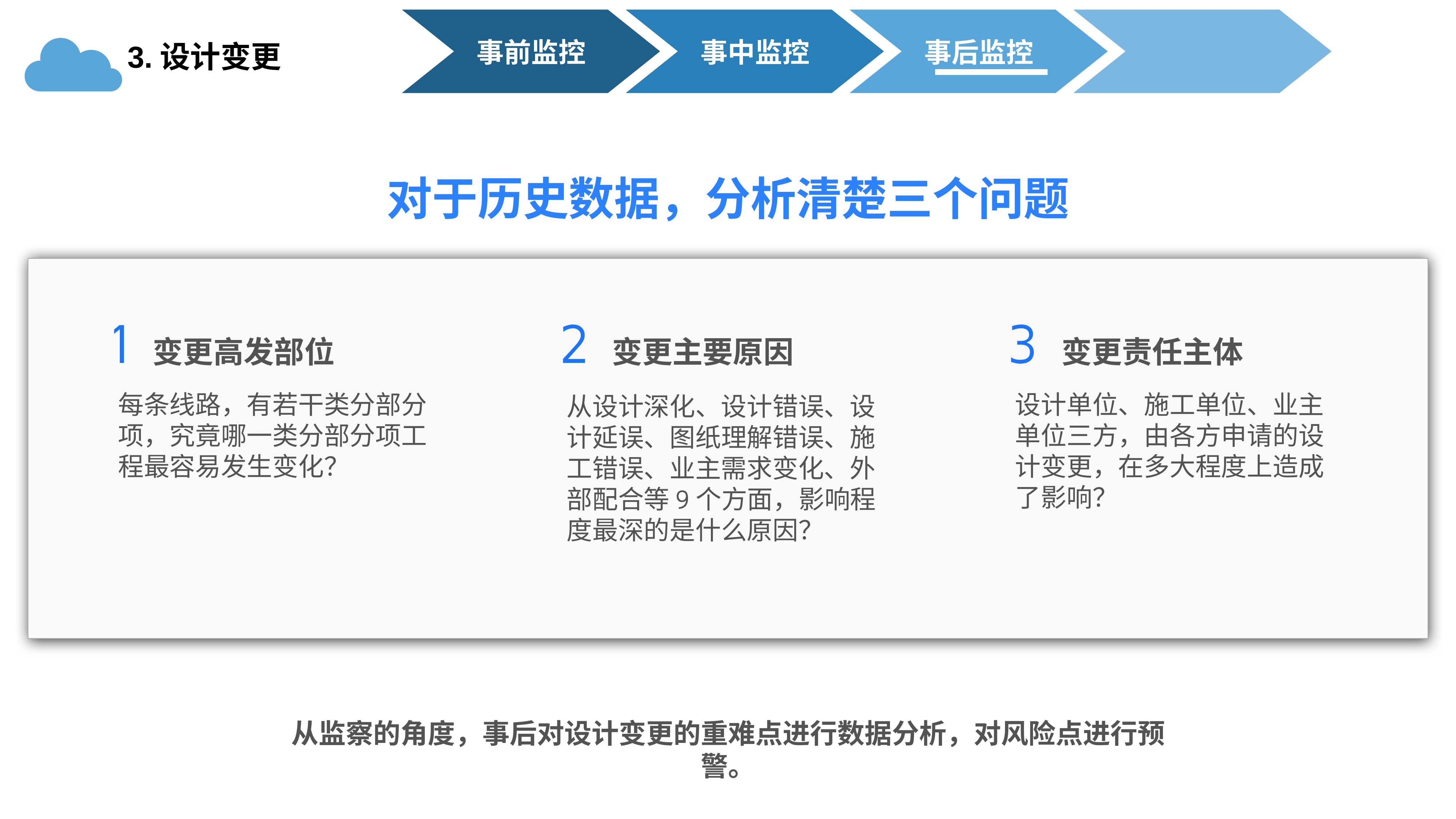

事前监控
事中监控
事后监控

3.设计变更

对于历史数据，分析清楚三个问题

1  变更高发部位
每条线路，有若干类分部分项，究竟哪一类分部分项工程最容易发生变化？
2  变更主要原因
从设计深化、设计错误、设计延误、图纸理解错误、施工错误、业主需求变化、外部配合等9个方面，影响程度最深的是什么原因？
3  变更责任主体
设计单位、施工单位、业主单位三方，由各方申请的设计变更，在多大程度上造成了影响？
从监察的角度，事后对设计变更的重难点进行数据分析，对风险点进行预警。
36